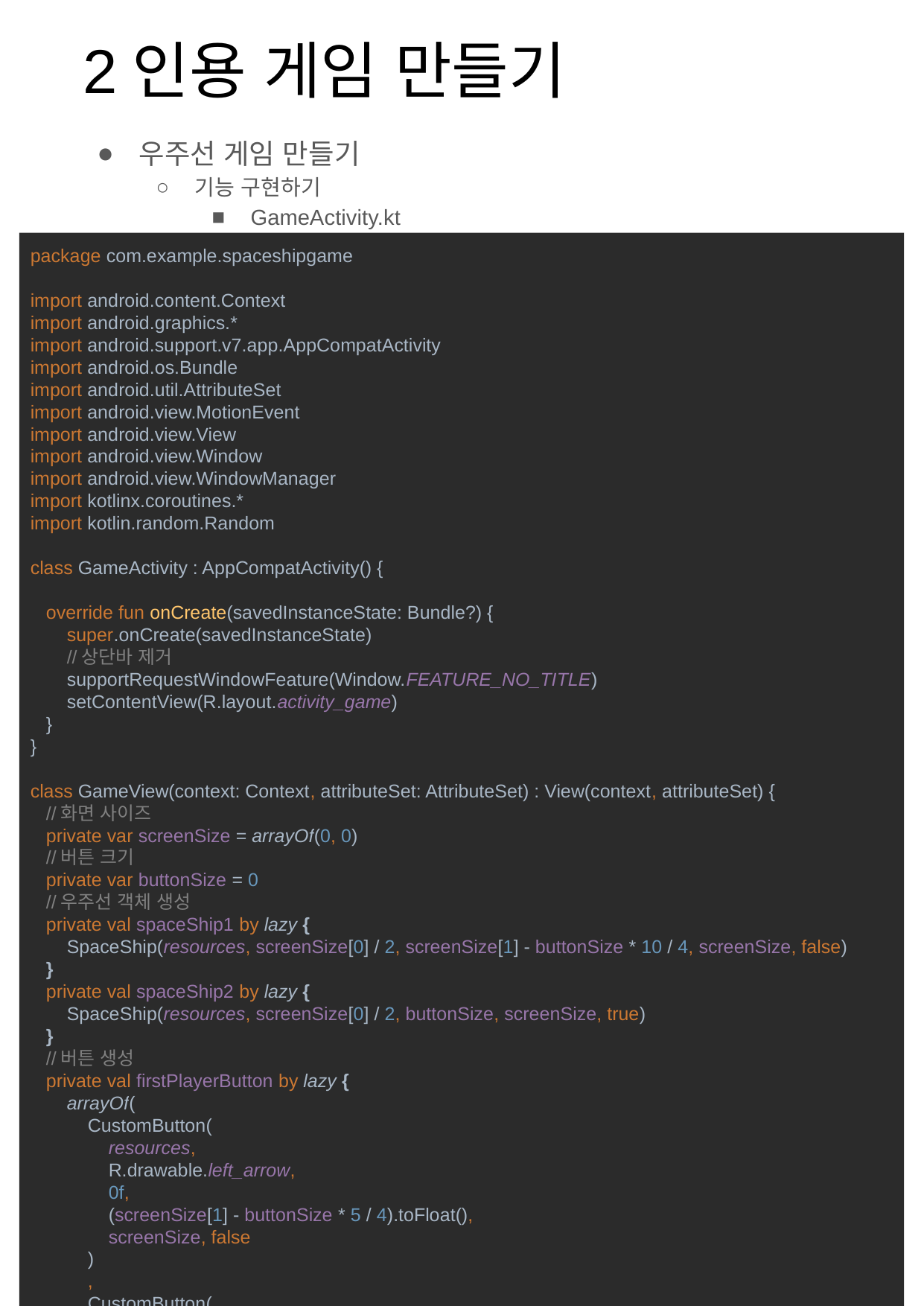

# 2인용 게임 만들기
우주선 게임 만들기
기능 구현하기
GameActivity.kt

package com.example.spaceshipgame

import android.content.Context
import android.graphics.*
import android.support.v7.app.AppCompatActivity
import android.os.Bundle
import android.util.AttributeSet
import android.view.MotionEvent
import android.view.View
import android.view.Window
import android.view.WindowManager
import kotlinx.coroutines.*
import kotlin.random.Random

class GameActivity : AppCompatActivity() {

   override fun onCreate(savedInstanceState: Bundle?) {
       super.onCreate(savedInstanceState)
       //상단바 제거
       supportRequestWindowFeature(Window.FEATURE_NO_TITLE)
       setContentView(R.layout.activity_game)
   }
}

class GameView(context: Context, attributeSet: AttributeSet) : View(context, attributeSet) {
   //화면 사이즈
   private var screenSize = arrayOf(0, 0)
   //버튼 크기
   private var buttonSize = 0
   //우주선 객체 생성
   private val spaceShip1 by lazy {
       SpaceShip(resources, screenSize[0] / 2, screenSize[1] - buttonSize * 10 / 4, screenSize, false)
   }
   private val spaceShip2 by lazy {
       SpaceShip(resources, screenSize[0] / 2, buttonSize, screenSize, true)
   }
   //버튼 생성
   private val firstPlayerButton by lazy {
       arrayOf(
           CustomButton(
               resources,
               R.drawable.left_arrow,
               0f,
               (screenSize[1] - buttonSize * 5 / 4).toFloat(),
               screenSize, false
           )
           ,
           CustomButton(
               resources,
               R.drawable.right_arrow,
               buttonSize.toFloat(),
               (screenSize[1] - buttonSize * 5 / 4).toFloat(),
               screenSize, false
           ),
           CustomButton(
               resources,
               R.drawable.missile_button,
               (screenSize[0] - buttonSize).toFloat(),
               (screenSize[1] - buttonSize * 5 / 4).toFloat(),
               screenSize, false
           )
       )
   }
   private val secondPlayerButton by lazy {
       arrayOf(
           CustomButton(
               resources,
               R.drawable.left_arrow,
               screenSize[0] - buttonSize.toFloat(),
               0f,
               screenSize, true
           )
           ,
           CustomButton(
               resources,
               R.drawable.right_arrow,
               screenSize[0] - buttonSize * 2f,
               0f,
               screenSize, true
           ),
           CustomButton(
               resources,
               R.drawable.missile_button,
               0f,
               0f,
               screenSize, true
           )
       )
   }
   //운석 생성
   private val asteroid by lazy {
       Asteroid(resources, screenSize)
   }
   //점수
   private var score = arrayOf(0, 0)
   //배경 이미지 생성
   private val backImage by lazy {
       Bitmap.createScaledBitmap(
           BitmapFactory.decodeResource(resources, R.drawable.galaxy),
           screenSize[0],
           screenSize[1],
           true
       )
   }
   //Paint 객체
   private val paint = Paint()
   //게임 돌리는 코루틴
   private val gameProcessing = runBlocking {
       CoroutineScope(Dispatchers.Main).launch {
           while(true){
               if(screenSize[0] != 0) {
                   spaceShip1.move(
                       firstPlayerButton[0].isTouch,
                       firstPlayerButton[1].isTouch,
                       firstPlayerButton[2].isTouch
                   )
                   spaceShip2.move(
                       secondPlayerButton[0].isTouch,
                       secondPlayerButton[1].isTouch,
                       secondPlayerButton[2].isTouch
                   )
               }
               //postInvalidate는 onDraw를 호출한다.
               postInvalidate()
               delay(8)
           }
       }
   }
   //뷰의 크기가 변했을 때 호출됨
   //onDraw보다 먼저 호출
   override fun onSizeChanged(w: Int, h: Int, oldw: Int, oldh: Int) {
       super.onSizeChanged(w, h, oldw, oldh)
       //화면 크기 알아내기
       val display = (context.getSystemService(Context.WINDOW_SERVICE) as WindowManager).defaultDisplay
       val point = Point()
       display.getSize(point)
       screenSize = arrayOf(point.x, point.y)
       //버튼 크기를 화면 가로 크기의 1/6으로 지정
       buttonSize = screenSize[0] / 6
       //운석 초기 위치 지정
       initAsteroid()
       //게임 실행 코루틴
       gameProcessing.start()
   }
   //뷰가 윈도우에서 사라질 때 발생하는 함수
   override fun onDetachedFromWindow() {
       gameProcessing.cancel()
       super.onDetachedFromWindow()
   }
   //뷰를 그리는 함수
   override fun onDraw(canvas: Canvas?) {
       canvas!!.drawBitmap(backImage, 0f, 0f, null)
       //우주선과 미사일이 충돌했는지 검사
       if (isCollision(spaceShip1)) {
           spaceShip2.isMissileFire = false
           spaceShip2.missile.y = spaceShip2.y
           score[0] -= 10
       }
       if (isCollision(spaceShip2)) {
           spaceShip1.isMissileFire = false
           spaceShip1.missile.y = spaceShip1.y
           score[1] -= 10
       }
       //운석 충돌 체크
       if(isCollisionAsteroid(spaceShip1)){
           initAsteroid()
           spaceShip1.isMissileFire = false
           spaceShip1.missile.y = spaceShip1.y
           score[0] += 10
       }
       if(isCollisionAsteroid(spaceShip2)){
           initAsteroid()
           spaceShip2.isMissileFire = false
           spaceShip2.missile.y = spaceShip2.y
           score[1] += 10
       }
       //우주선과 운석 그리기
       canvas.drawBitmap(spaceShip1.bitmap, spaceShip1.x.toFloat(), spaceShip1.y.toFloat(), null)
       canvas.drawBitmap(spaceShip2.bitmap, spaceShip2.x.toFloat(), spaceShip2.y.toFloat(), null)
       canvas.drawBitmap(asteroid.bitmap, asteroid.x.toFloat(), asteroid.y.toFloat(), null)

       //우주선이 미사일을 발사하는 중인지 검사
       if(spaceShip1.isMissileFire){
           spaceShip1.fire(canvas)
       }
       if(spaceShip2.isMissileFire){
           spaceShip2.fire(canvas)
       }

       //버튼 그리기
       for (button in firstPlayerButton)
           canvas.drawBitmap(button.bitmap, button.x, button.y, null)
       for (button in secondPlayerButton)
           canvas.drawBitmap(button.bitmap, button.x, button.y, null)

       //점수를 출력할 Paint 객체 속성 지정
       paint.color = Color.WHITE
       paint.isAntiAlias = true
       paint.typeface = Typeface.create("", Typeface.BOLD)
       paint.textSize = 62f

       canvas.drawText(
           "점수 : ${score[0]}",
           spaceShip1.missile.width.toFloat(),
           screenSize[1] / 2 + firstPlayerButton[0].height.toFloat(),
           paint
       )
       canvas.rotate(180f, screenSize[0] / 2f, screenSize[1] / 2f)
       canvas.drawText(
           "점수 : ${score[1]}",
           spaceShip2.missile.width.toFloat(),
           screenSize[1] / 2 + firstPlayerButton[0].height.toFloat(),
           paint
       )
       canvas.rotate(180f, screenSize[0] / 2f, screenSize[1] / 2f)
   }
   //미사일과 우주선 충돌 검사
   private fun isCollision(spaceShip: SpaceShip): Boolean {
       return if (spaceShip == spaceShip2)
           (spaceShip.width + spaceShip1.missile.width > Math.abs(spaceShip.x - spaceShip1.missile.x)) && (spaceShip.height + spaceShip1.missile.width > Math.abs(
               spaceShip.y - spaceShip1.missile.y
           ))
       else
           (spaceShip.width + spaceShip2.missile.width > Math.abs(spaceShip.x - spaceShip2.missile.x)) && (spaceShip.height + spaceShip2.missile.width > Math.abs(
               spaceShip.y - spaceShip2.missile.y
           ))
   }
   //운석 충돌 검사
   private fun isCollisionAsteroid(spaceShip: SpaceShip): Boolean {
       return (asteroid.width + spaceShip.missile.width > Math.abs(asteroid.x - spaceShip.missile.x) && asteroid.height + spaceShip.missile.width > Math.abs(asteroid.y - spaceShip.missile.y))
   }
   //터치 이벤트 발생시
   override fun onTouchEvent(event: MotionEvent): Boolean {
       val x = Array(4) {-1f}
       val y = Array(4) {-1f}
       val isTouch = Array(4) {false}

       val pointerCount = event.pointerCount

       when (event.actionMasked) {
           //여러 점 터치
           MotionEvent.ACTION_POINTER_DOWN -> {
               for(i in 0 until pointerCount) {
                   //터치한 좌표
                   x[i] = event.getX(i)
                   y[i] = event.getY(i)
                   isTouch[i] = true
               }
           }
           //한 점 터치
           MotionEvent.ACTION_DOWN -> {
               //터치한 좌표
               x[0] = event.getX(0)
               y[0] = event.getY(0)
               isTouch[0] = true
           }
           //여러 점 손가락 떼기
           MotionEvent.ACTION_POINTER_UP -> {
               val index = event.actionIndex
               x[index] = event.getX(index)
               y[index] = event.getY(index)
               isTouch[event.actionIndex] = false
           }
           //한 점 손가락 떼기
           MotionEvent.ACTION_UP -> {
               val index = event.actionIndex
               //터치한 좌표
               x[index] = event.getX(index)
               y[index] = event.getY(index)
               isTouch[index] = false
           }
           else -> return true
       }
       //터치 4개까지 처리함
       for(i in 0..3) {
           for (button in firstPlayerButton) {
               button.processButton(x[i], y[i], isTouch[i])
           }
           for (button in secondPlayerButton) {
               button.processButton(x[i], y[i], isTouch[i])
           }
       }

       return true
   }
   //운석 위치 초기화
   private fun initAsteroid() {
       asteroid.x = Random.nextInt(screenSize[0]) - buttonSize
       if (asteroid.x < 0) asteroid.x = 0
       asteroid.y = (screenSize[1] / 2 - buttonSize) + (Random.nextInt(buttonSize) - Random.nextInt(buttonSize))
   }
}

45